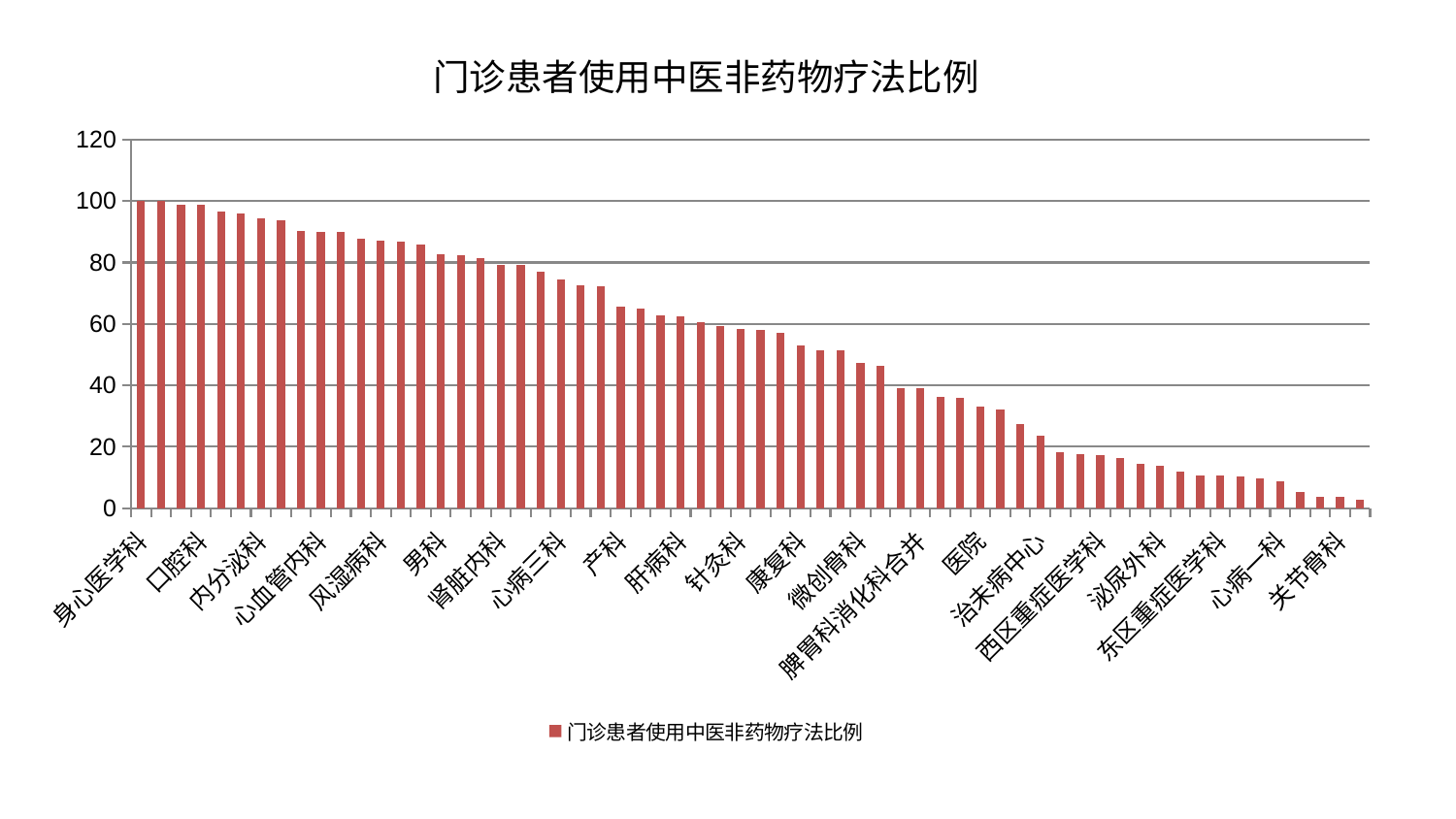

### Chart: 门诊患者使用中医非药物疗法比例

| Category | 门诊患者使用中医非药物疗法比例 |
|---|---|
| 身心医学科 | 100.00000000000001 |
| 脊柱骨科 | 99.96137919713188 |
| 神经内科 | 98.82011904270901 |
| 口腔科 | 98.78695000839143 |
| 乳腺甲状腺外科 | 96.5886529505098 |
| 皮肤科 | 96.04954031344577 |
| 内分泌科 | 94.34751508405988 |
| 创伤骨科 | 93.7362618260919 |
| 肛肠科 | 90.34067997721404 |
| 心血管内科 | 89.92803761996267 |
| 心病四科 | 89.90685192388636 |
| 普通外科 | 87.58959230716412 |
| 风湿病科 | 87.23311214890064 |
| 重症医学科 | 86.86982142839796 |
| 肾病科 | 85.74054532543279 |
| 男科 | 82.56982474977505 |
| 骨科 | 82.35278256346037 |
| 脑病三科 | 81.36331956991158 |
| 肾脏内科 | 79.22391202250289 |
| 脑病一科 | 79.21814167398442 |
| 心病二科 | 77.01243285318166 |
| 心病三科 | 74.63039611151349 |
| 小儿骨科 | 72.54403965222004 |
| 妇科妇二科合并 | 72.36718864052119 |
| 产科 | 65.58884776565122 |
| 周围血管科 | 64.91250677548382 |
| 儿科 | 62.69091732822457 |
| 肝病科 | 62.57320595494905 |
| 肝胆外科 | 60.720706500863116 |
| 推拿科 | 59.42105764976723 |
| 针灸科 | 58.468755410797684 |
| 显微骨科 | 58.010576073833505 |
| 运动损伤骨科 | 57.03474658609797 |
| 康复科 | 53.007391291189656 |
| 妇二科 | 51.48485305240538 |
| 美容皮肤科 | 51.38713057211751 |
| 微创骨科 | 47.25783125546597 |
| 神经外科 | 46.46859253500717 |
| 中医经典科 | 39.19690618763795 |
| 脾胃科消化科合并 | 39.012892832331595 |
| 呼吸内科 | 36.21366318108678 |
| 血液科 | 35.910163927528835 |
| 医院 | 33.05317640963083 |
| 妇科 | 32.03808833748612 |
| 脾胃病科 | 27.34879435091987 |
| 治未病中心 | 23.67079049226553 |
| 脑病二科 | 18.106219139798466 |
| 小儿推拿科 | 17.59612067817559 |
| 西区重症医学科 | 17.363399418432454 |
| 消化内科 | 16.38558437802987 |
| 肿瘤内科 | 14.514510016531158 |
| 泌尿外科 | 13.846571393159875 |
| 中医外治中心 | 11.985203175283438 |
| 东区肾病科 | 10.823482588329231 |
| 东区重症医学科 | 10.539495497728636 |
| 眼科 | 10.440619593183547 |
| 胸外科 | 9.733965018518719 |
| 心病一科 | 8.714762839638652 |
| 耳鼻喉科 | 5.401700023740995 |
| 综合内科 | 3.8278988013870374 |
| 关节骨科 | 3.6428070685478087 |
| 老年医学科 | 2.6345954822369877 |
198